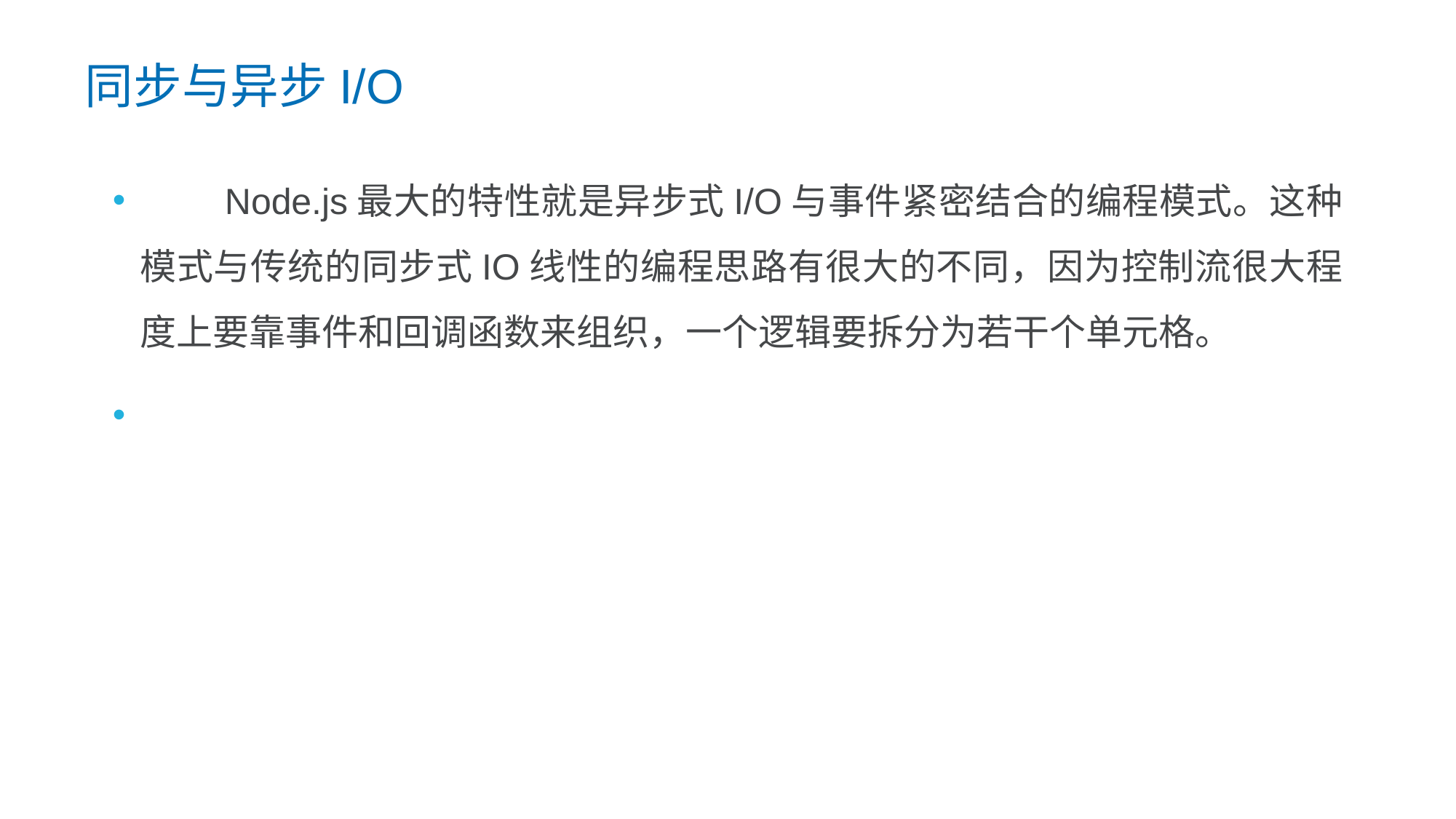

同步与异步I/O
        Node.js最大的特性就是异步式I/O与事件紧密结合的编程模式。这种模式与传统的同步式IO线性的编程思路有很大的不同，因为控制流很大程度上要靠事件和回调函数来组织，一个逻辑要拆分为若干个单元格。